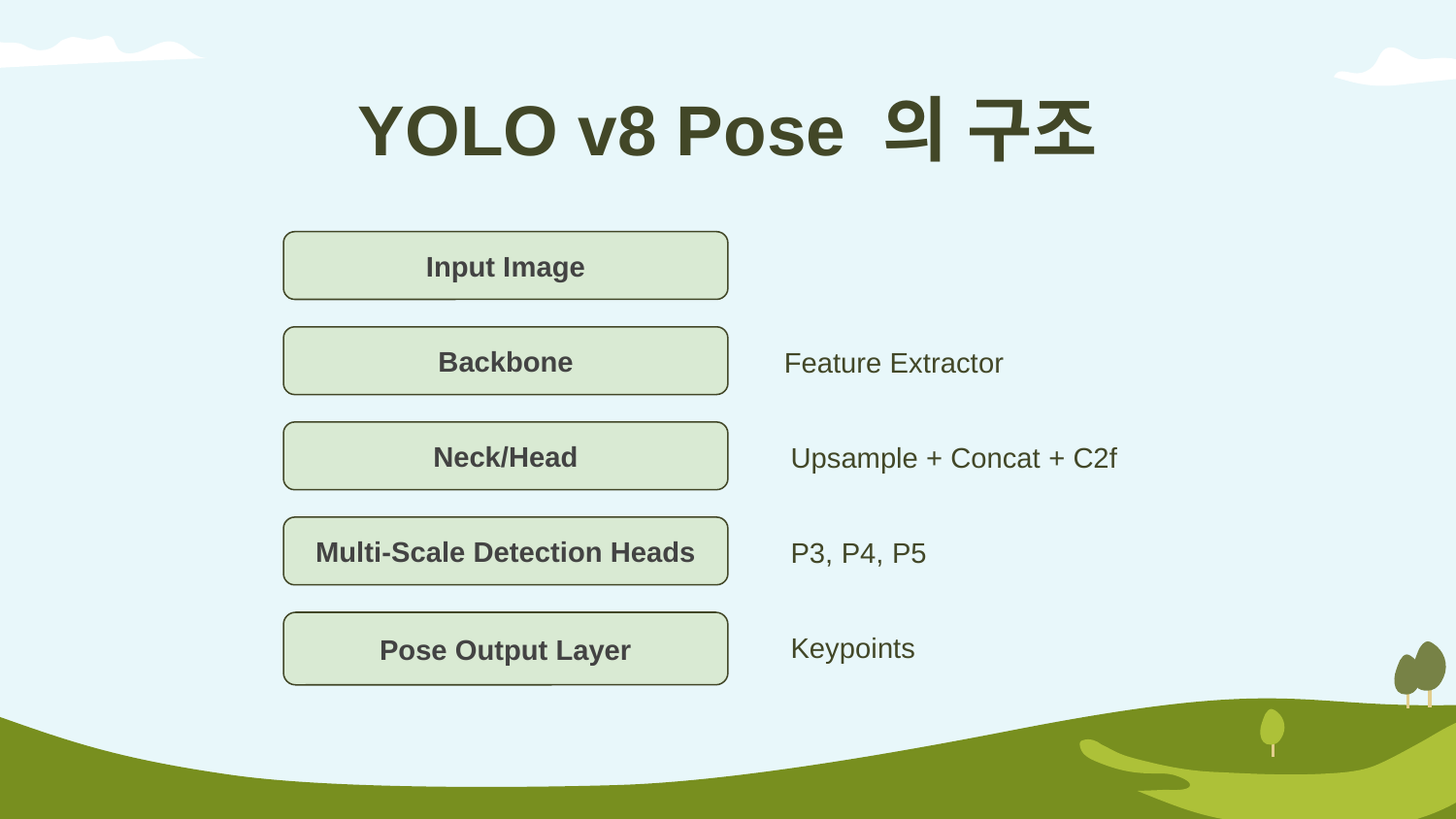

# YOLO v8 Pose 의 구조
Input Image
Backbone
Feature Extractor
Neck/Head
Upsample + Concat + C2f
Multi-Scale Detection Heads
P3, P4, P5
Pose Output Layer
Keypoints